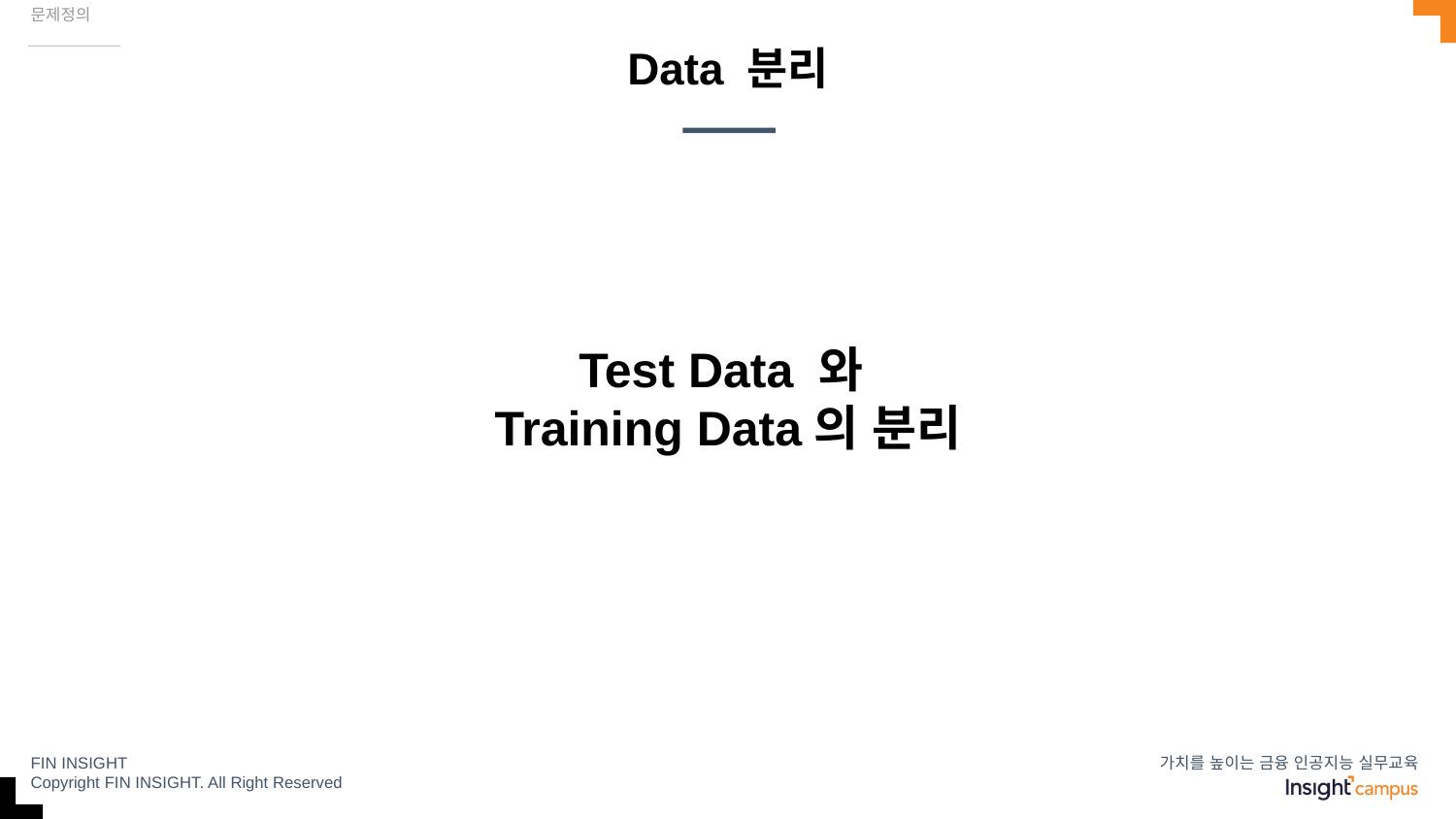

문제정의
# Data 분리
Test Data 와
Training Data의 분리